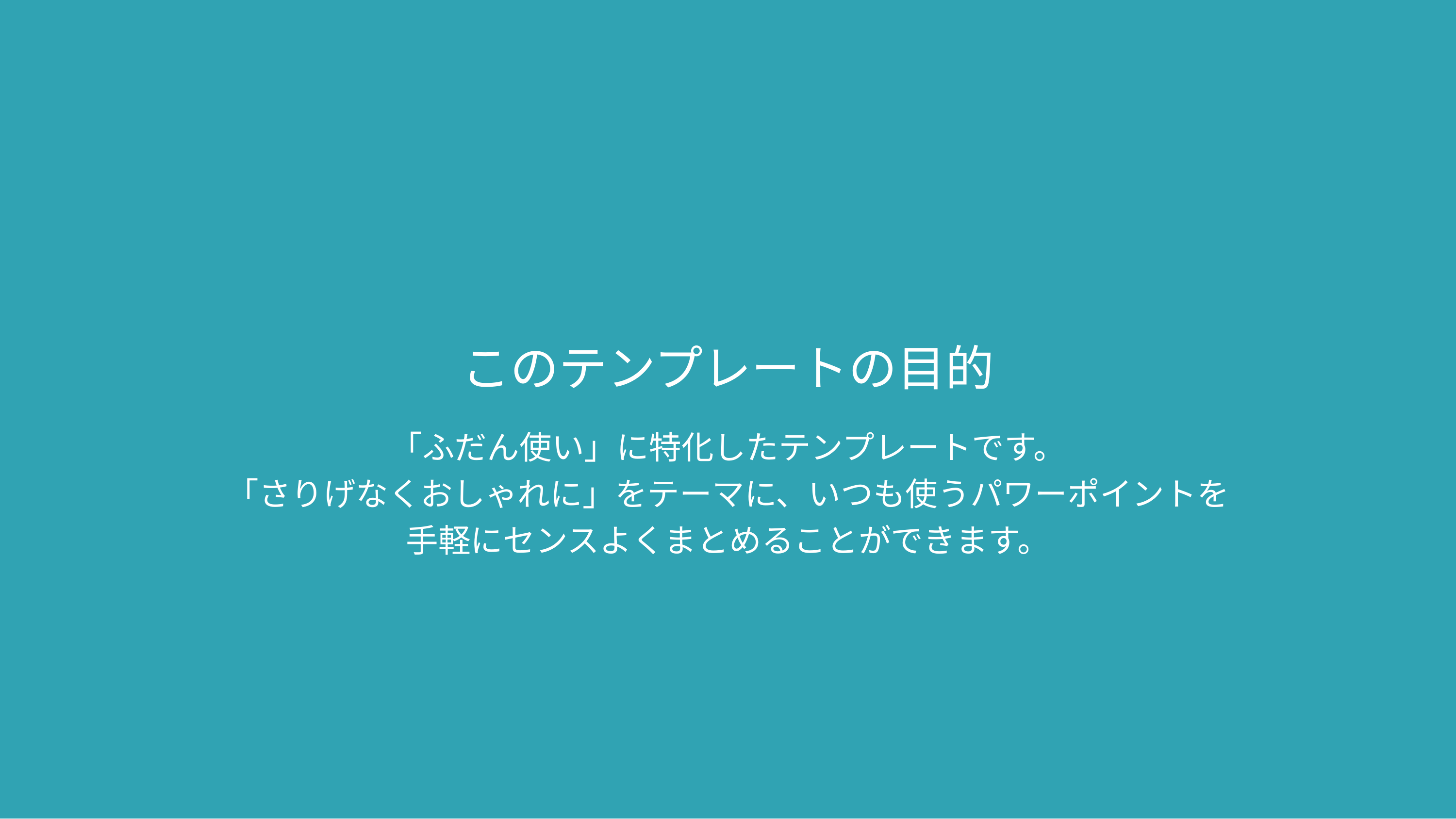

# このテンプレートの目的
「ふだん使い」に特化したテンプレートです。
「さりげなくおしゃれに」をテーマに、いつも使うパワーポイントを
手軽にセンスよくまとめることができます。